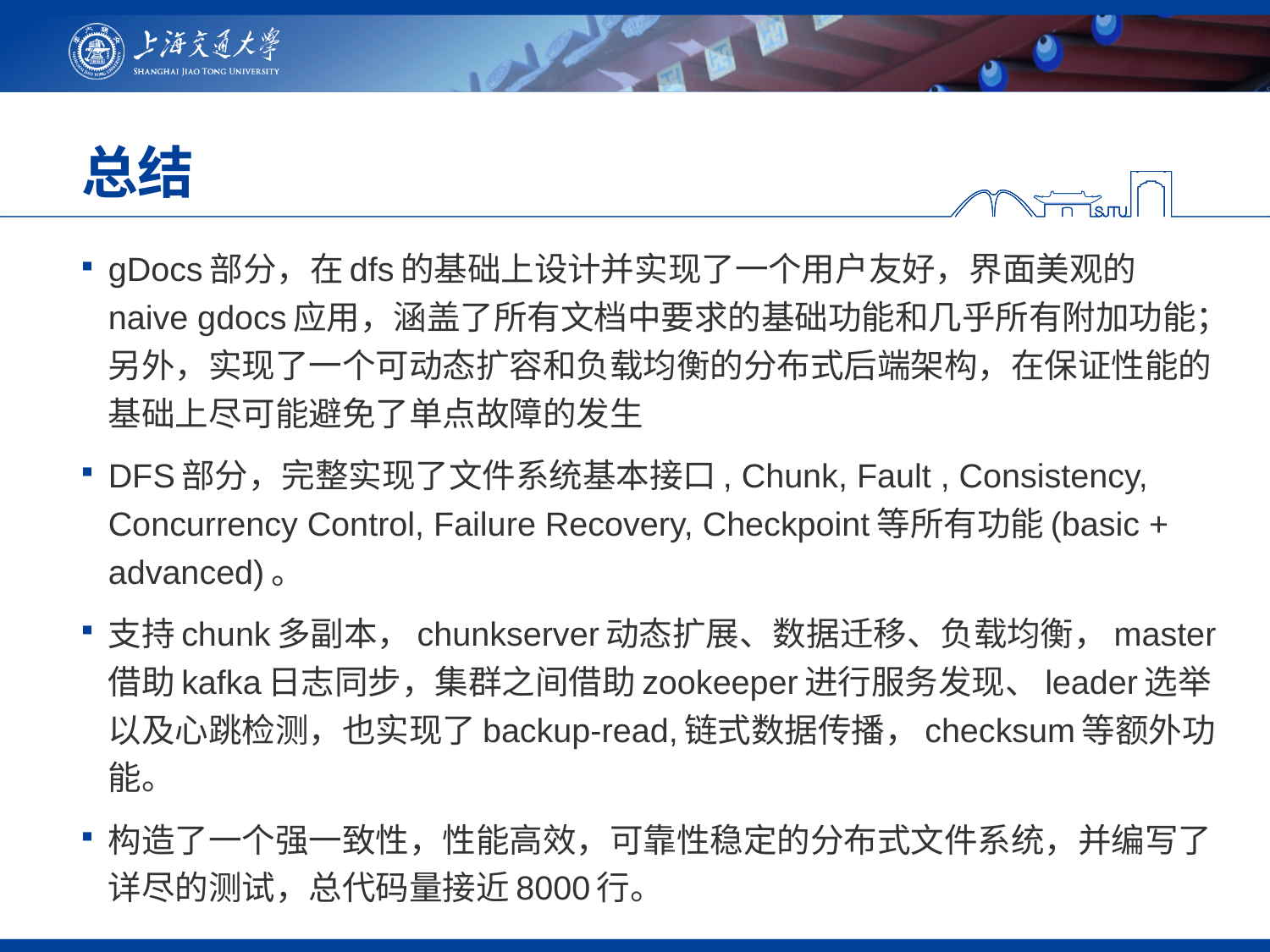

# 总结
gDocs部分，在dfs的基础上设计并实现了一个用户友好，界面美观的naive gdocs应用，涵盖了所有文档中要求的基础功能和几乎所有附加功能；另外，实现了一个可动态扩容和负载均衡的分布式后端架构，在保证性能的基础上尽可能避免了单点故障的发生
DFS部分，完整实现了文件系统基本接口, Chunk, Fault , Consistency, Concurrency Control, Failure Recovery, Checkpoint等所有功能(basic + advanced)。
支持chunk多副本，chunkserver动态扩展、数据迁移、负载均衡，master借助kafka日志同步，集群之间借助zookeeper进行服务发现、leader选举以及心跳检测，也实现了backup-read,链式数据传播，checksum等额外功能。
构造了一个强一致性，性能高效，可靠性稳定的分布式文件系统，并编写了详尽的测试，总代码量接近8000行。